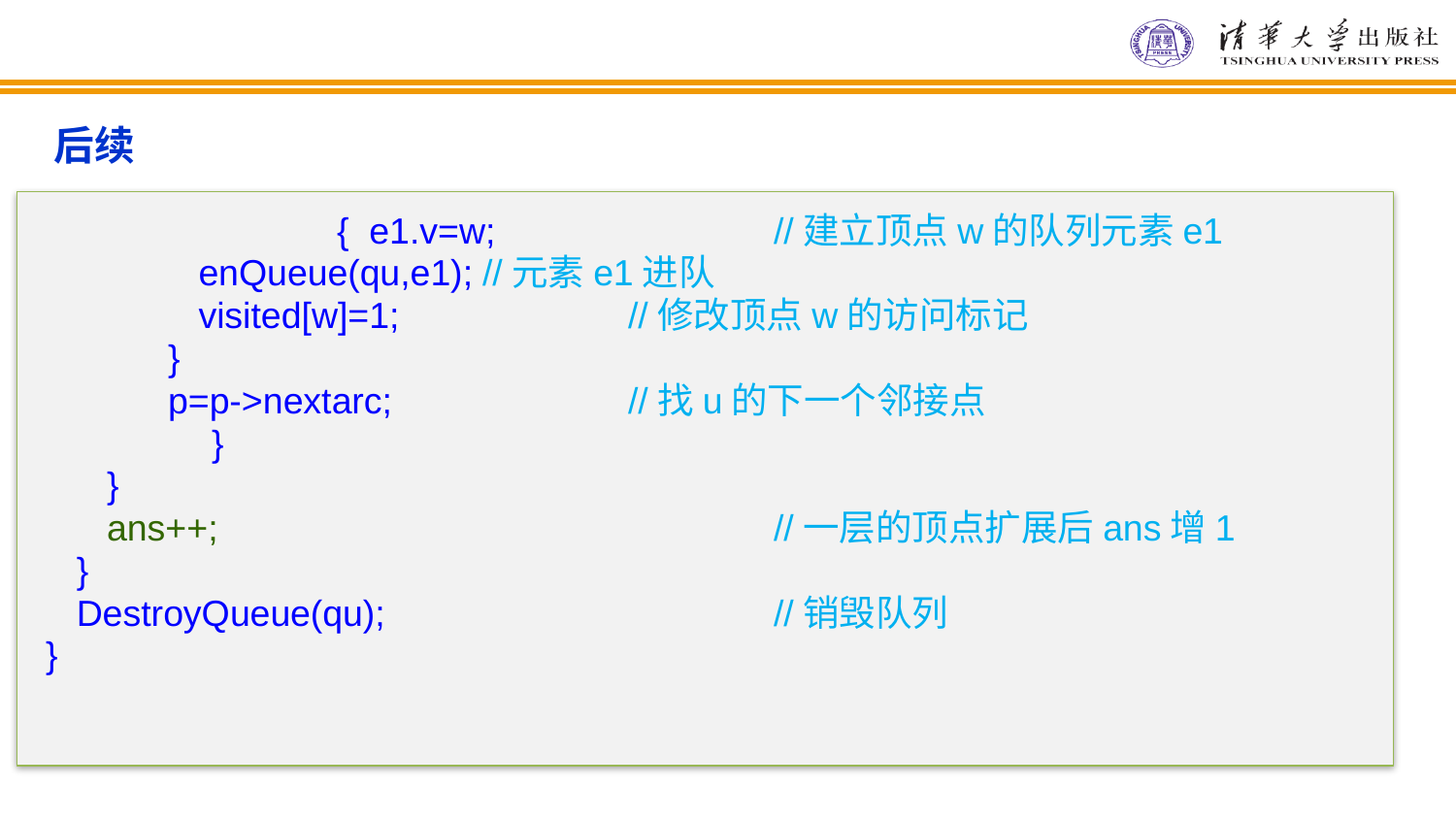

后续
		{  e1.v=w;		//建立顶点w的队列元素e1
               enQueue(qu,e1);	//元素e1进队
               visited[w]=1;		//修改顶点w的访问标记
            }
            p=p->nextarc;		//找u的下一个邻接点
	  }
      }
      ans++; 				//一层的顶点扩展后ans增1
   }
   DestroyQueue(qu);			//销毁队列
}